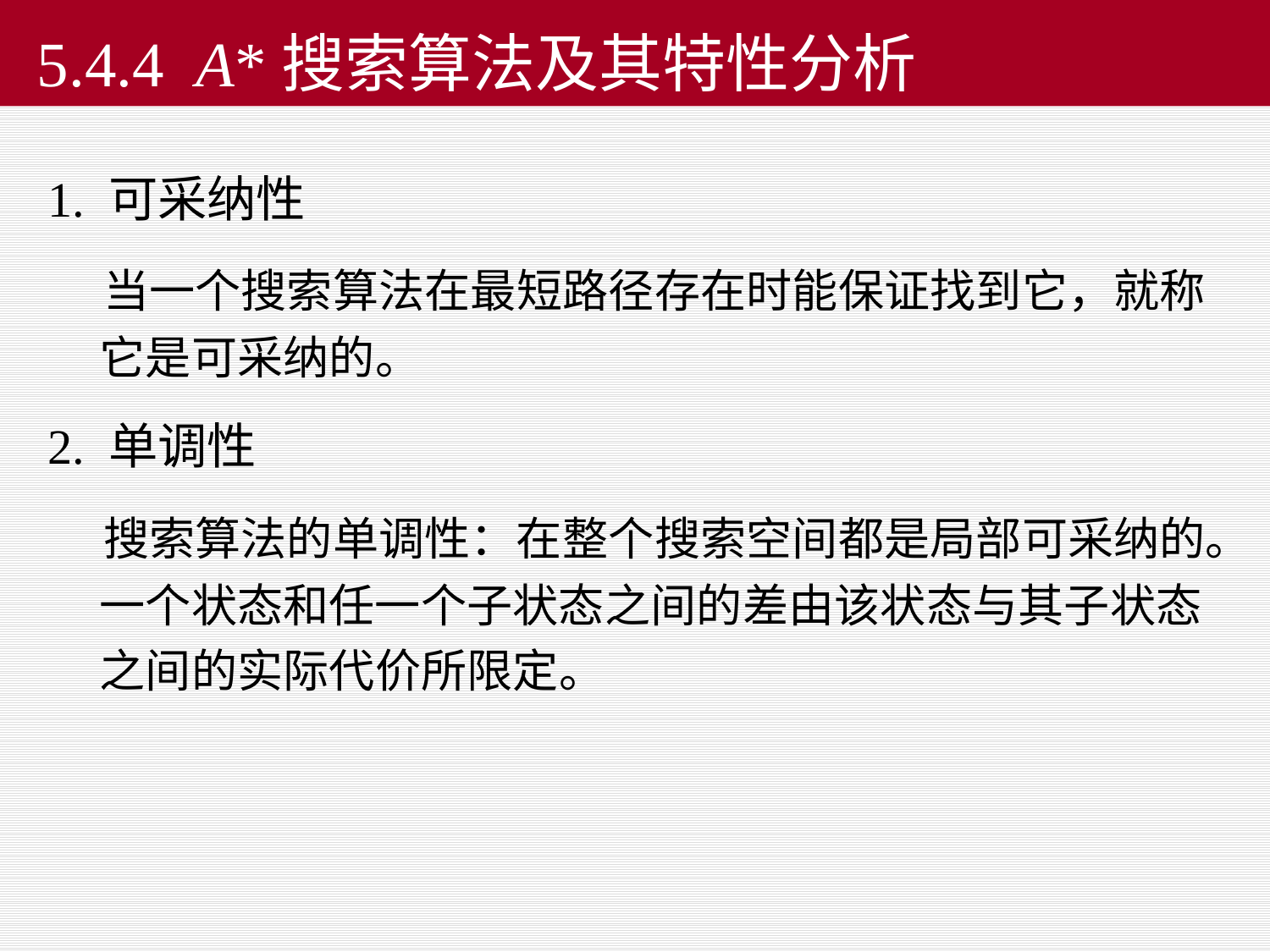

# 5.4.4  A*搜索算法及其特性分析
1. 可采纳性
    当一个搜索算法在最短路径存在时能保证找到它，就称它是可采纳的。
2. 单调性
    搜索算法的单调性：在整个搜索空间都是局部可采纳的。一个状态和任一个子状态之间的差由该状态与其子状态之间的实际代价所限定。
120